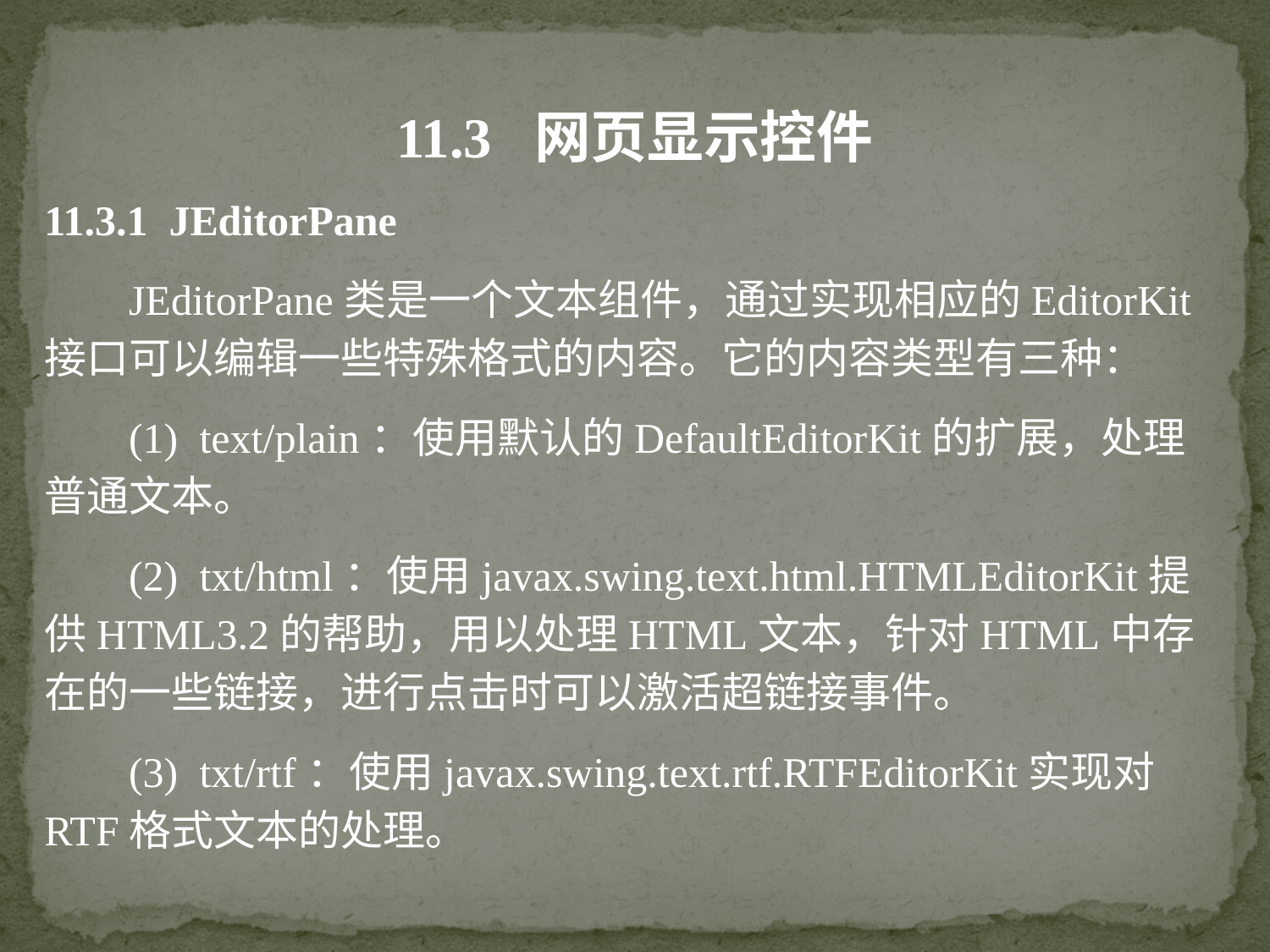

11.3  网页显示控件
11.3.1  JEditorPane
        JEditorPane类是一个文本组件，通过实现相应的EditorKit接口可以编辑一些特殊格式的内容。它的内容类型有三种：
        (1)  text/plain：使用默认的DefaultEditorKit的扩展，处理普通文本。
        (2)  txt/html：使用javax.swing.text.html.HTMLEditorKit提供HTML3.2的帮助，用以处理HTML文本，针对HTML中存在的一些链接，进行点击时可以激活超链接事件。
        (3)  txt/rtf：使用javax.swing.text.rtf.RTFEditorKit实现对RTF格式文本的处理。